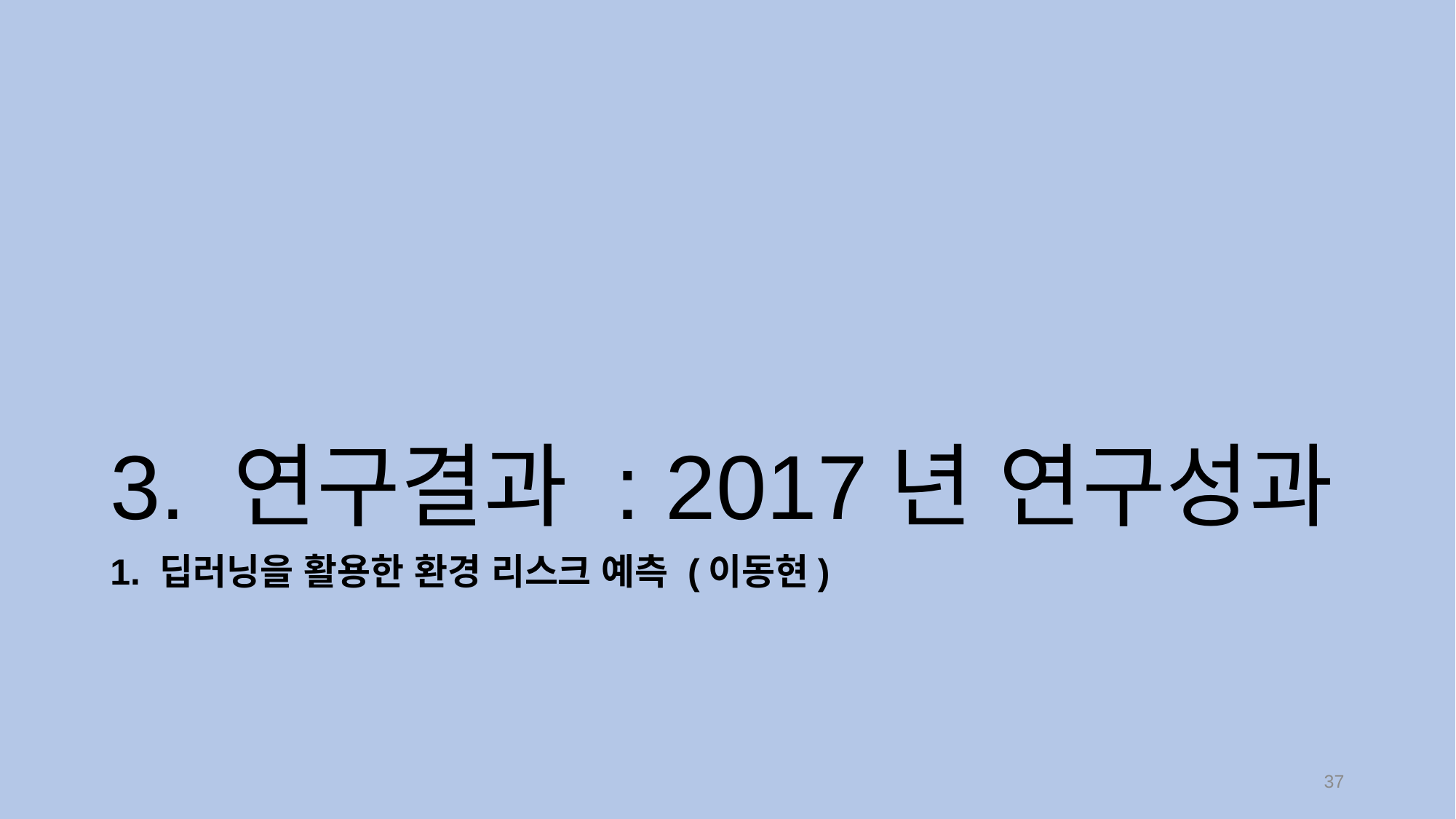

# 3. 연구결과 : 2017년 연구성과
1. 딥러닝을 활용한 환경 리스크 예측 (이동현)
37